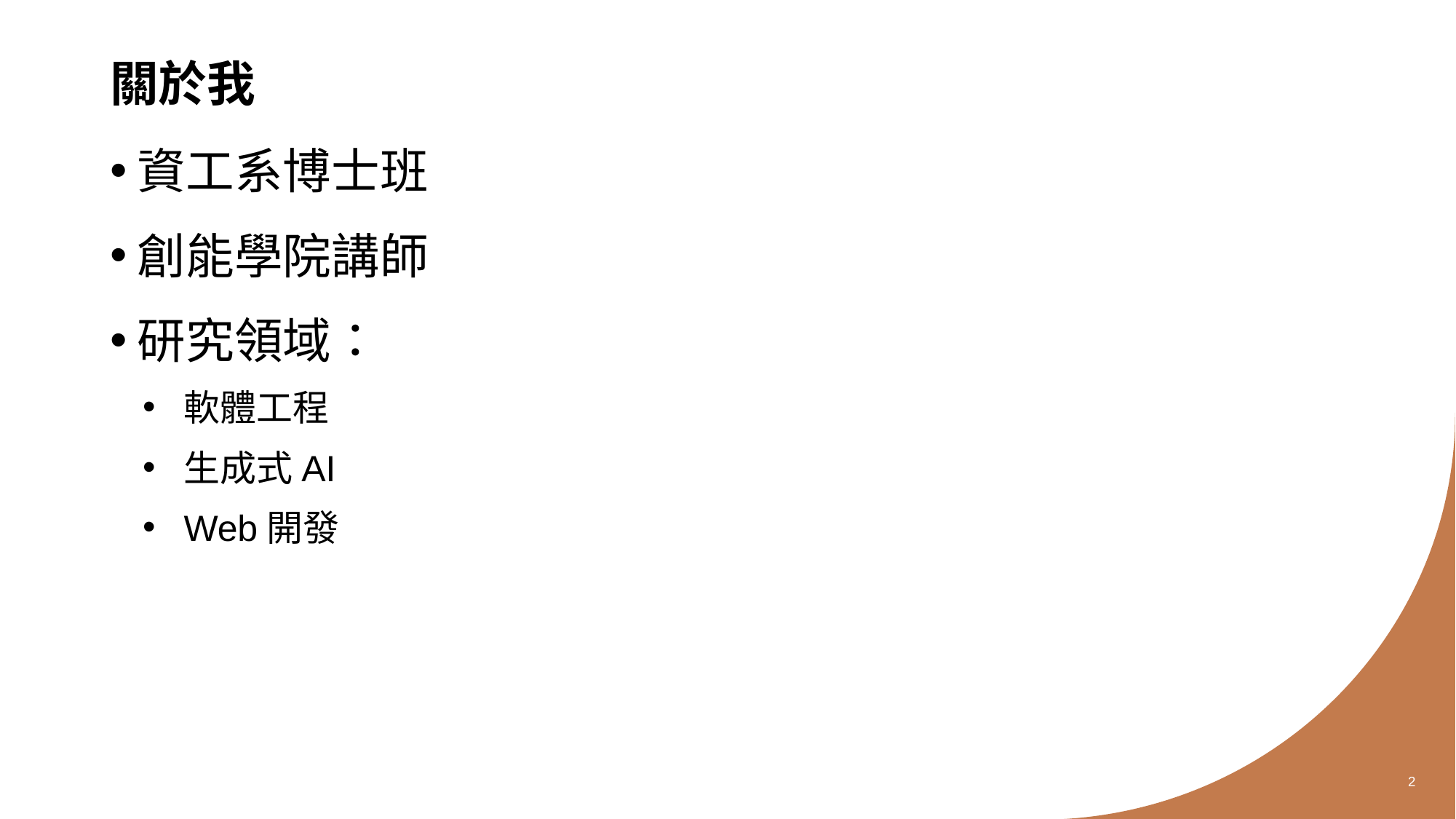

# 關於我
資工系博士班
創能學院講師
研究領域：
軟體工程
生成式AI
Web開發
2